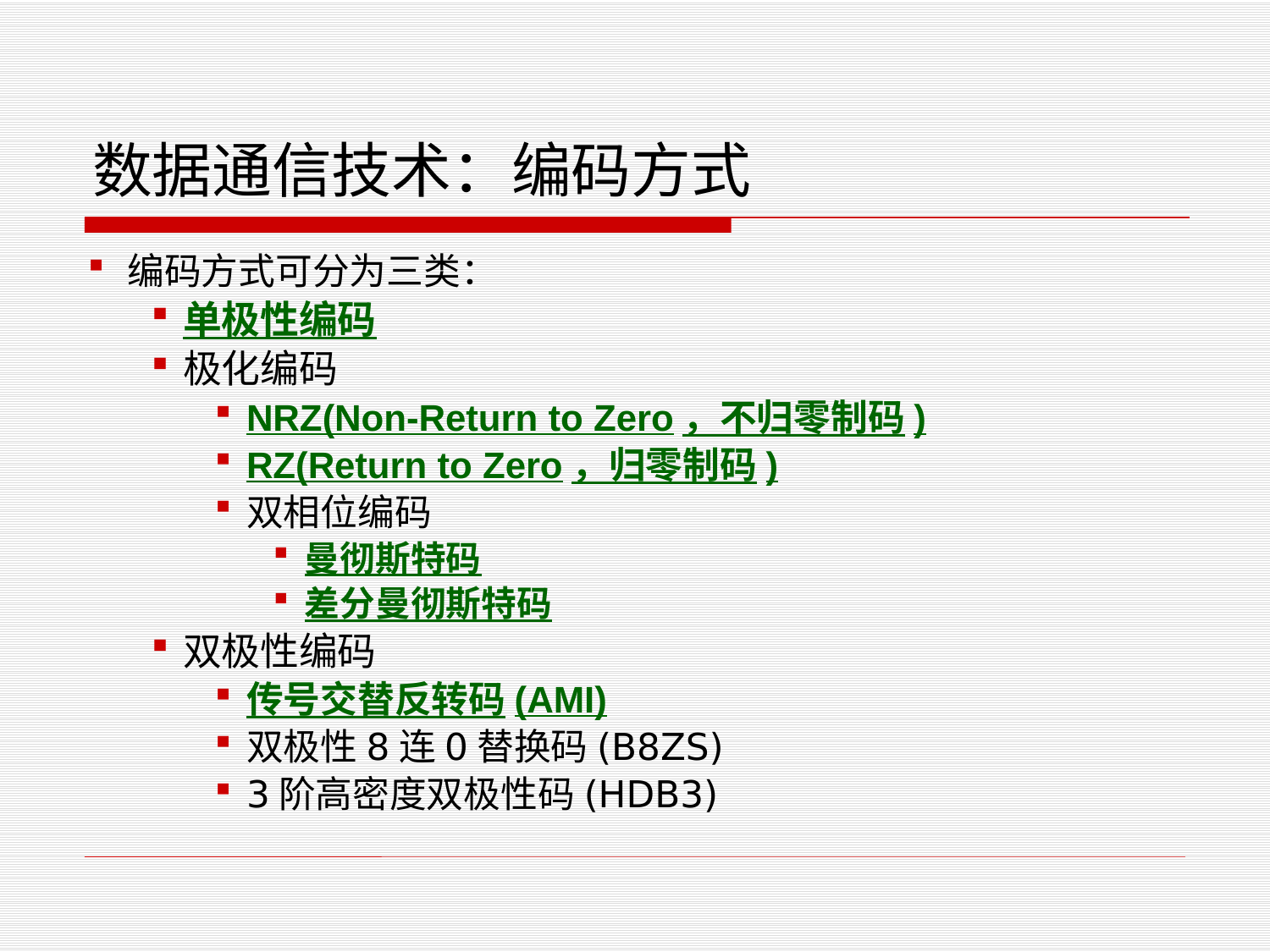

# 数据通信技术：编码方式
编码方式可分为三类：
单极性编码
极化编码
NRZ(Non-Return to Zero，不归零制码)
RZ(Return to Zero，归零制码)
双相位编码
曼彻斯特码
差分曼彻斯特码
双极性编码
传号交替反转码(AMI)
双极性8连0替换码(B8ZS)
3阶高密度双极性码(HDB3)